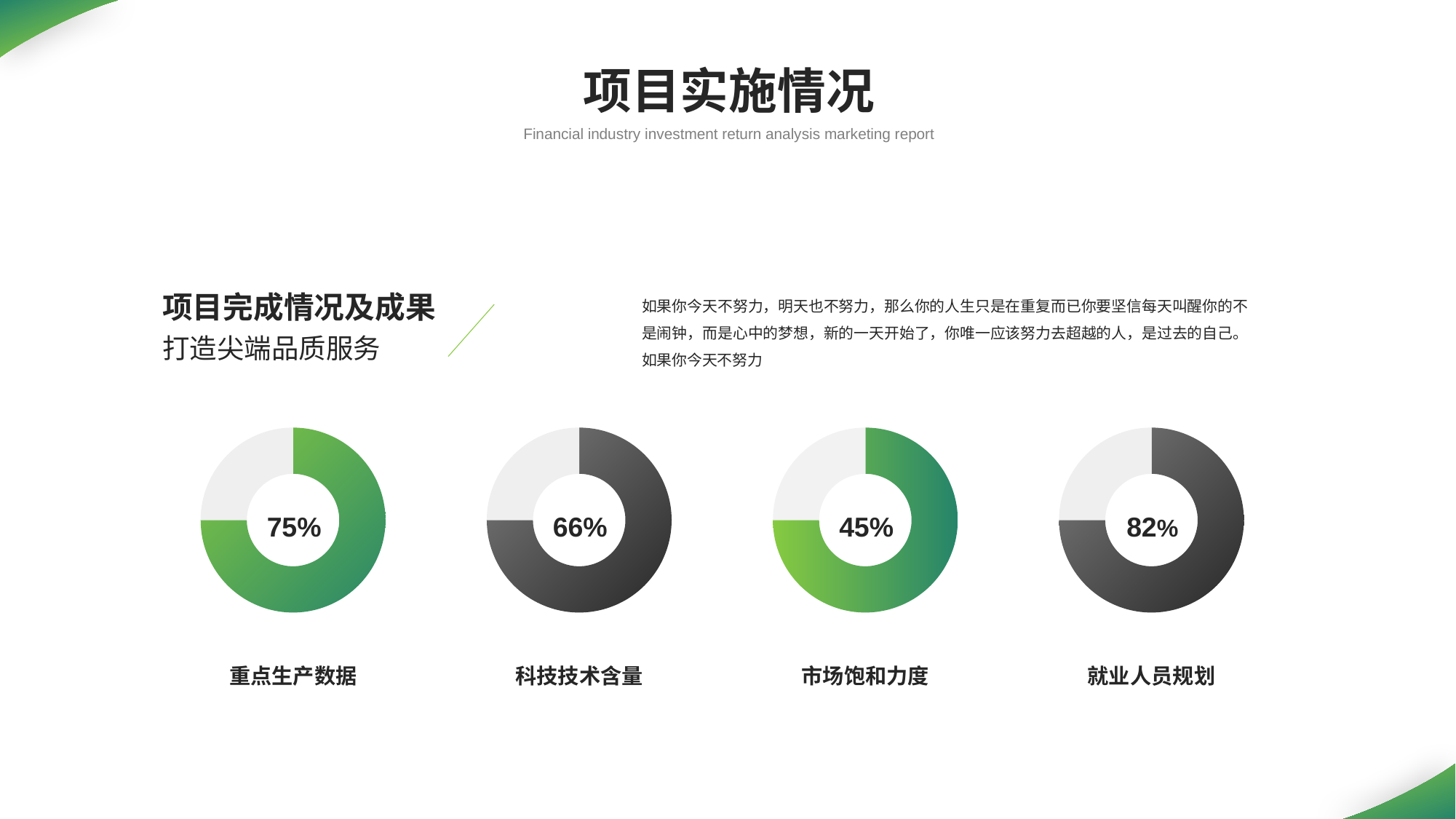

项目实施情况
Financial industry investment return analysis marketing report
如果你今天不努力，明天也不努力，那么你的人生只是在重复而已你要坚信每天叫醒你的不是闹钟，而是心中的梦想，新的一天开始了，你唯一应该努力去超越的人，是过去的自己。如果你今天不努力
项目完成情况及成果
打造尖端品质服务

### Chart

| Category | 百分比 |
|---|---|
|  | 75.0 |
|  | 25.0 |
75%
重点生产数据

### Chart

| Category | 百分比 |
|---|---|
|  | 75.0 |
|  | 25.0 |
66%
科技技术含量

### Chart

| Category | 百分比 |
|---|---|
|  | 75.0 |
|  | 25.0 |
45%
市场饱和力度

### Chart

| Category | 百分比 |
|---|---|
|  | 75.0 |
|  | 25.0 |
82%
就业人员规划